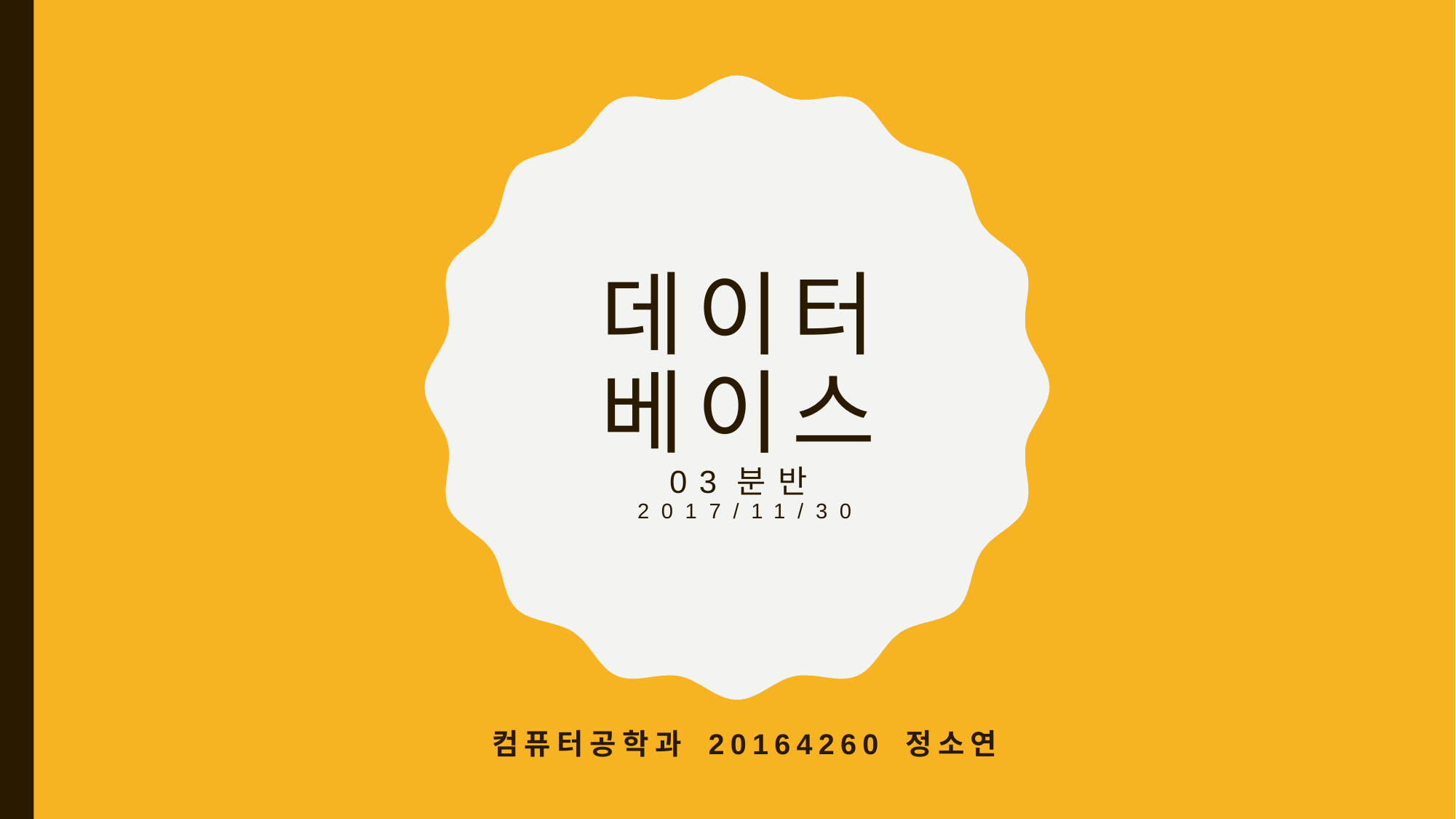

# 데이터 베이스 03분반 2017/11/30
컴퓨터공학과 20164260 정소연